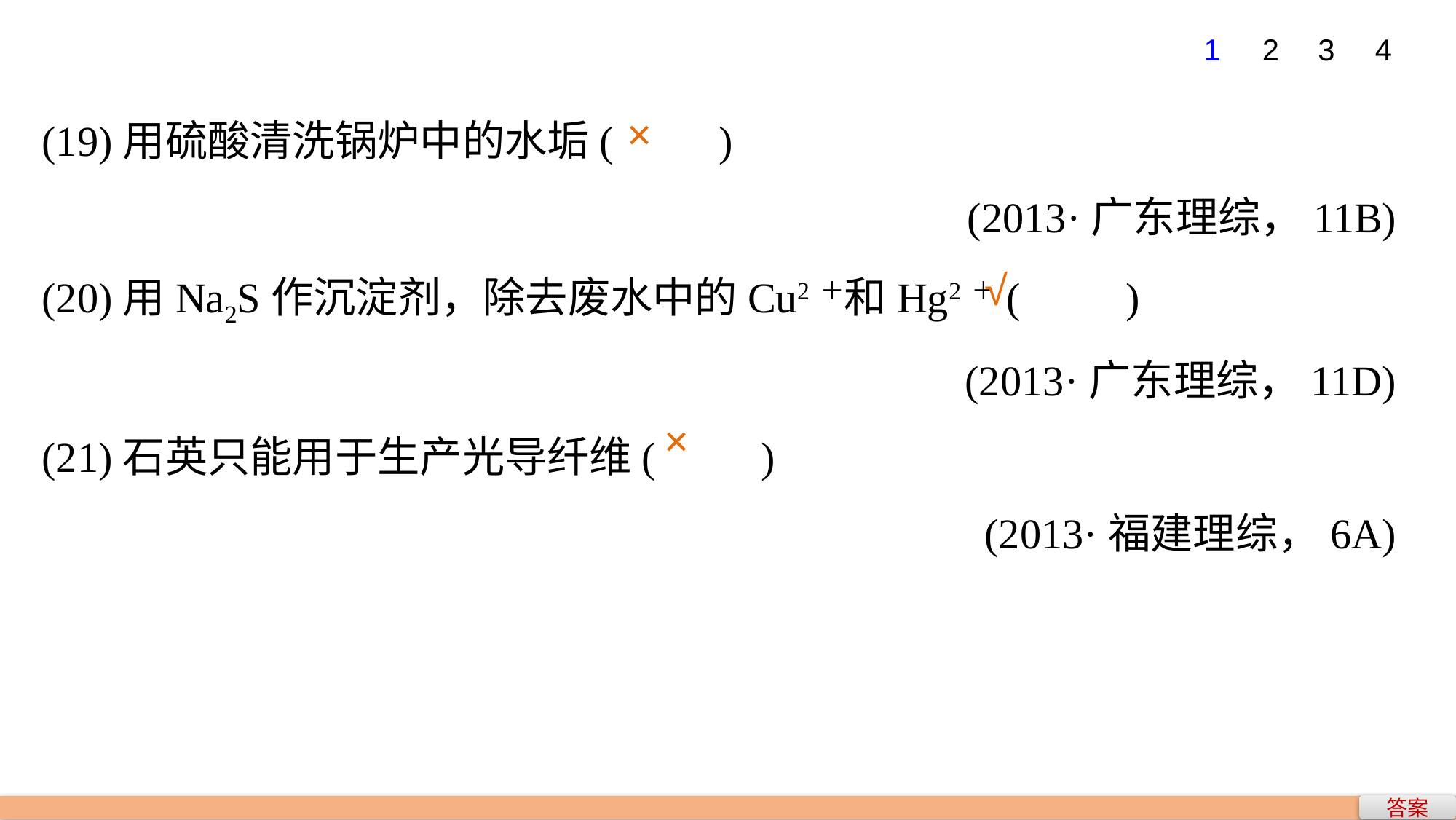

1
2
3
4
(19)用硫酸清洗锅炉中的水垢(　　)
(2013·广东理综，11B)
(20)用Na2S作沉淀剂，除去废水中的Cu2＋和Hg2＋(　　)
(2013·广东理综，11D)
(21)石英只能用于生产光导纤维(　　)
(2013·福建理综，6A)
×
√
×
答案